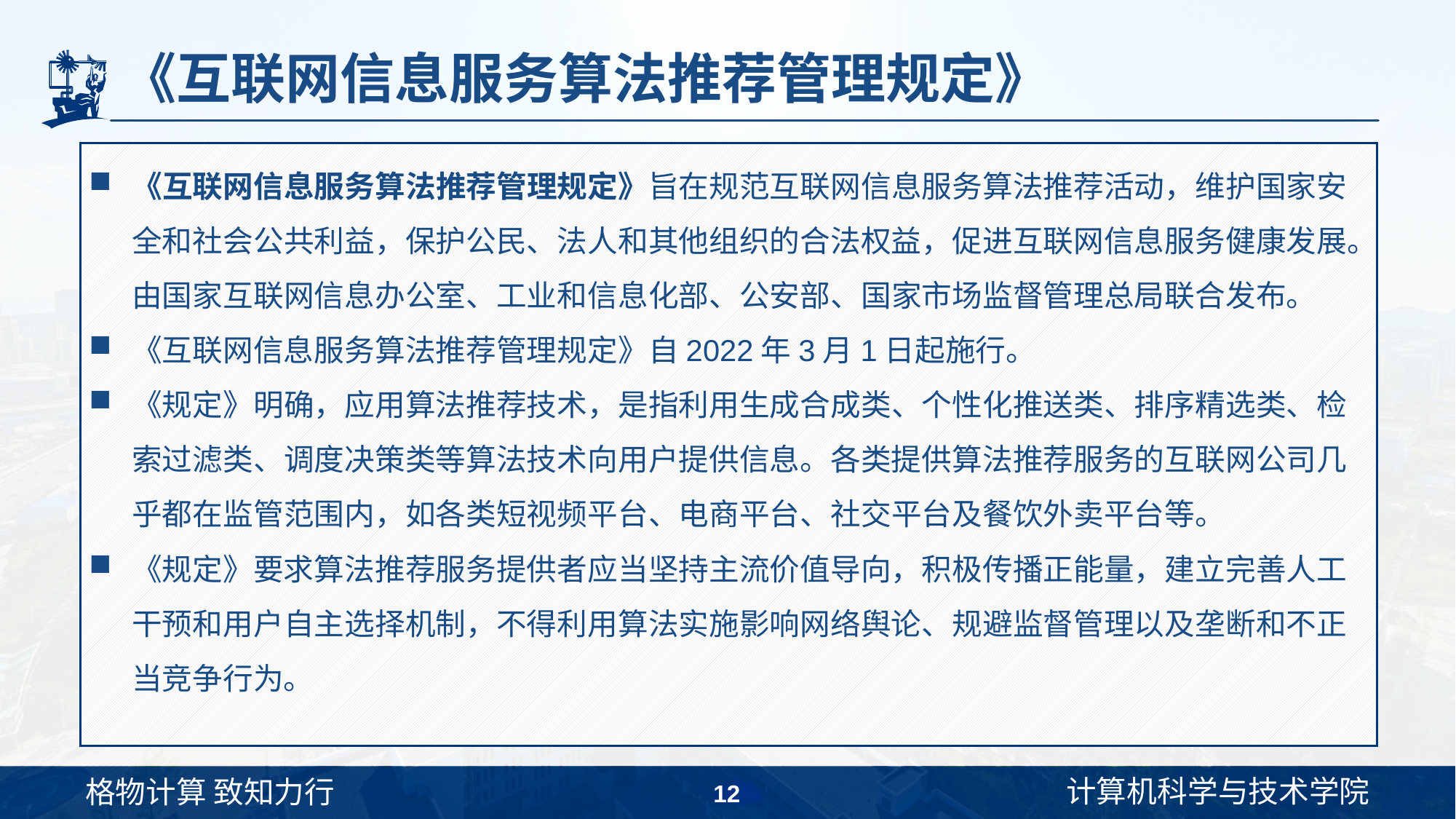

# 《互联网信息服务算法推荐管理规定》
《互联网信息服务算法推荐管理规定》旨在规范互联网信息服务算法推荐活动，维护国家安全和社会公共利益，保护公民、法人和其他组织的合法权益，促进互联网信息服务健康发展。由国家互联网信息办公室、工业和信息化部、公安部、国家市场监督管理总局联合发布。
《互联网信息服务算法推荐管理规定》自2022年3月1日起施行。
《规定》明确，应用算法推荐技术，是指利用生成合成类、个性化推送类、排序精选类、检索过滤类、调度决策类等算法技术向用户提供信息。各类提供算法推荐服务的互联网公司几乎都在监管范围内，如各类短视频平台、电商平台、社交平台及餐饮外卖平台等。
《规定》要求算法推荐服务提供者应当坚持主流价值导向，积极传播正能量，建立完善人工干预和用户自主选择机制，不得利用算法实施影响网络舆论、规避监督管理以及垄断和不正当竞争行为。
12